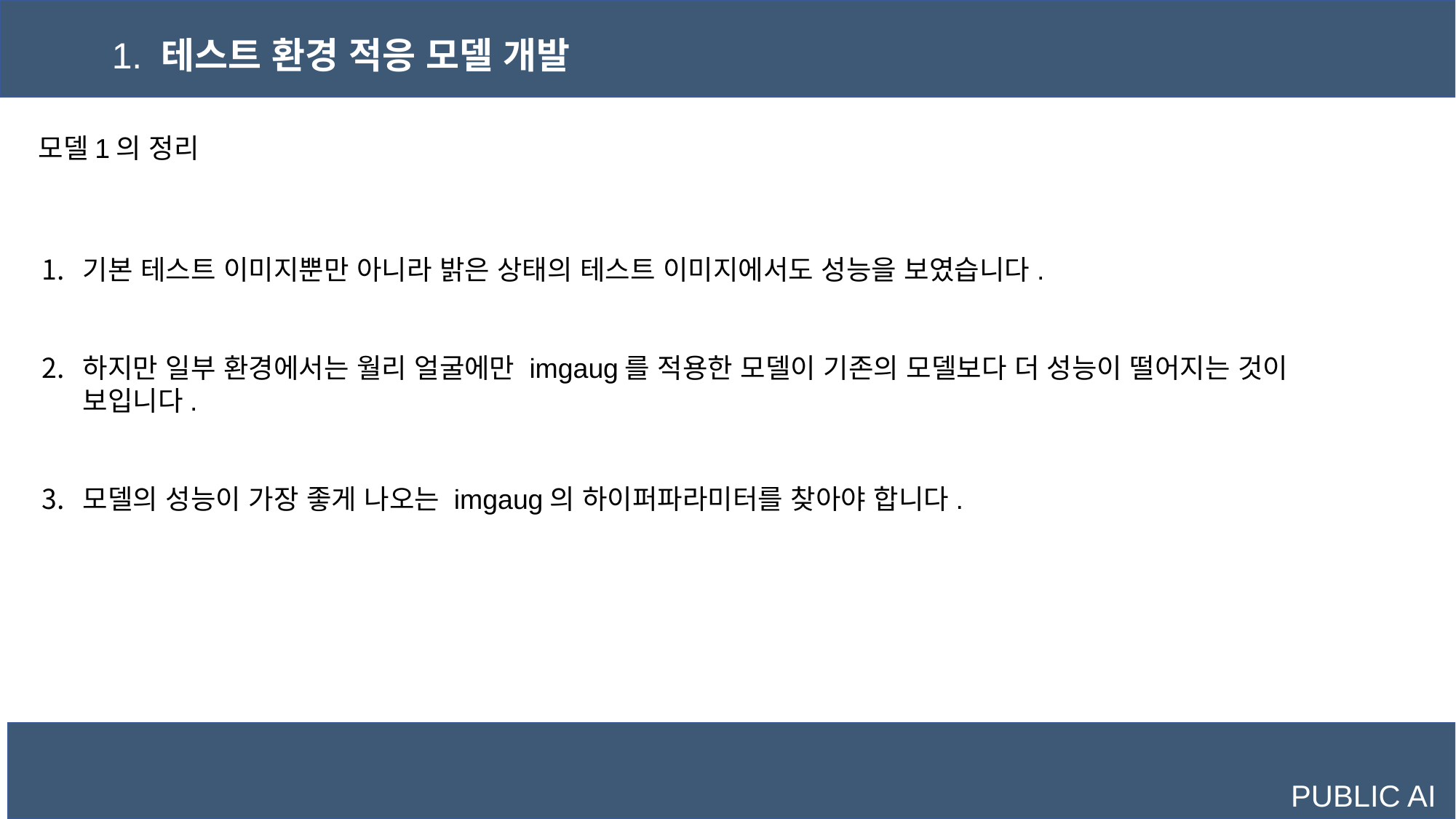

1. 테스트 환경 적응 모델 개발

모델1의 정리
기본 테스트 이미지뿐만 아니라 밝은 상태의 테스트 이미지에서도 성능을 보였습니다.

하지만 일부 환경에서는 월리 얼굴에만 imgaug를 적용한 모델이 기존의 모델보다 더 성능이 떨어지는 것이 보입니다.

모델의 성능이 가장 좋게 나오는 imgaug의 하이퍼파라미터를 찾아야 합니다.